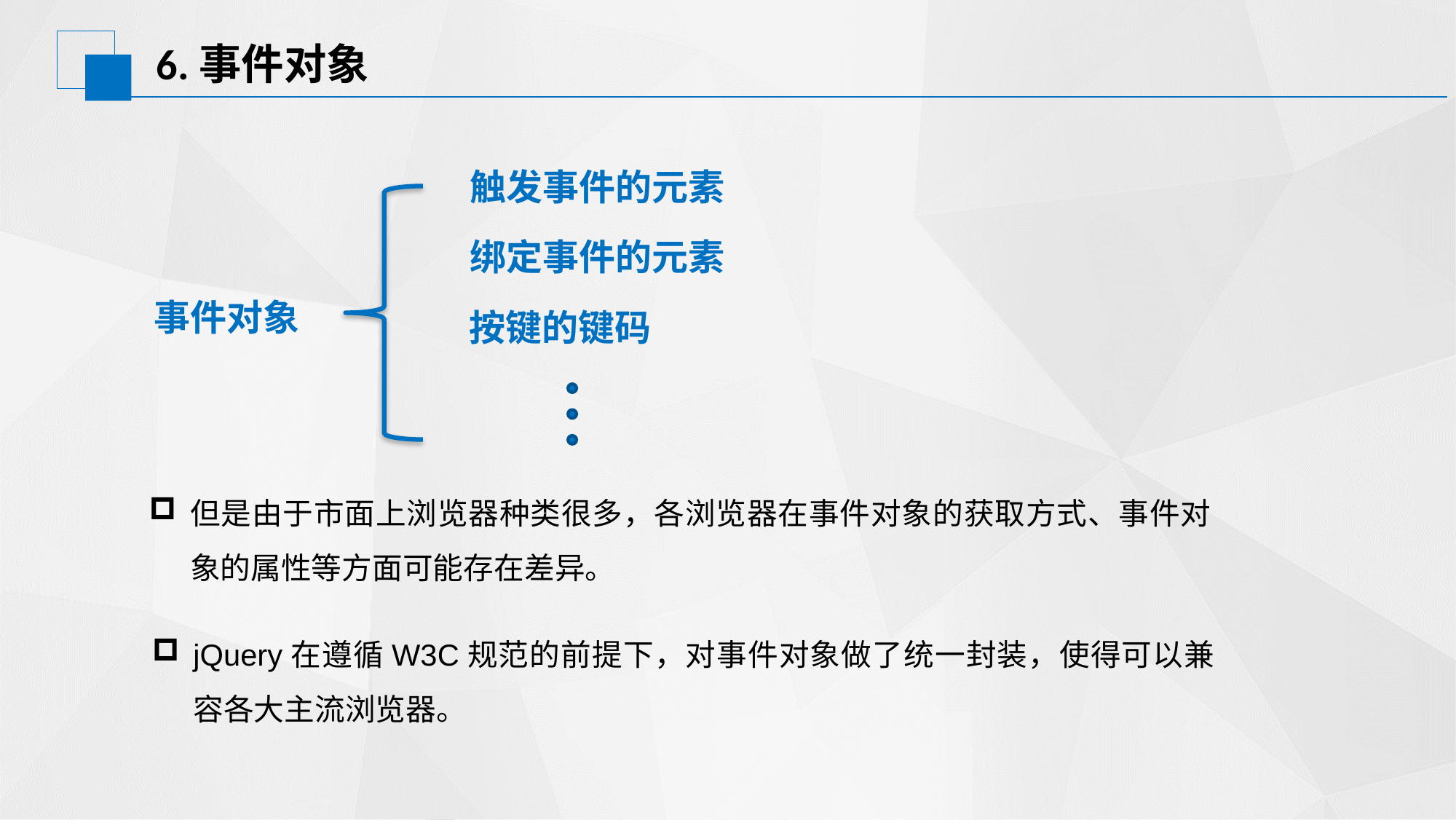

# 6.事件对象
触发事件的元素

绑定事件的元素
事件对象
按键的键码

但是由于市面上浏览器种类很多，各浏览器在事件对象的获取方式、事件对象的属性等方面可能存在差异。
jQuery在遵循W3C规范的前提下，对事件对象做了统一封装，使得可以兼容各大主流浏览器。